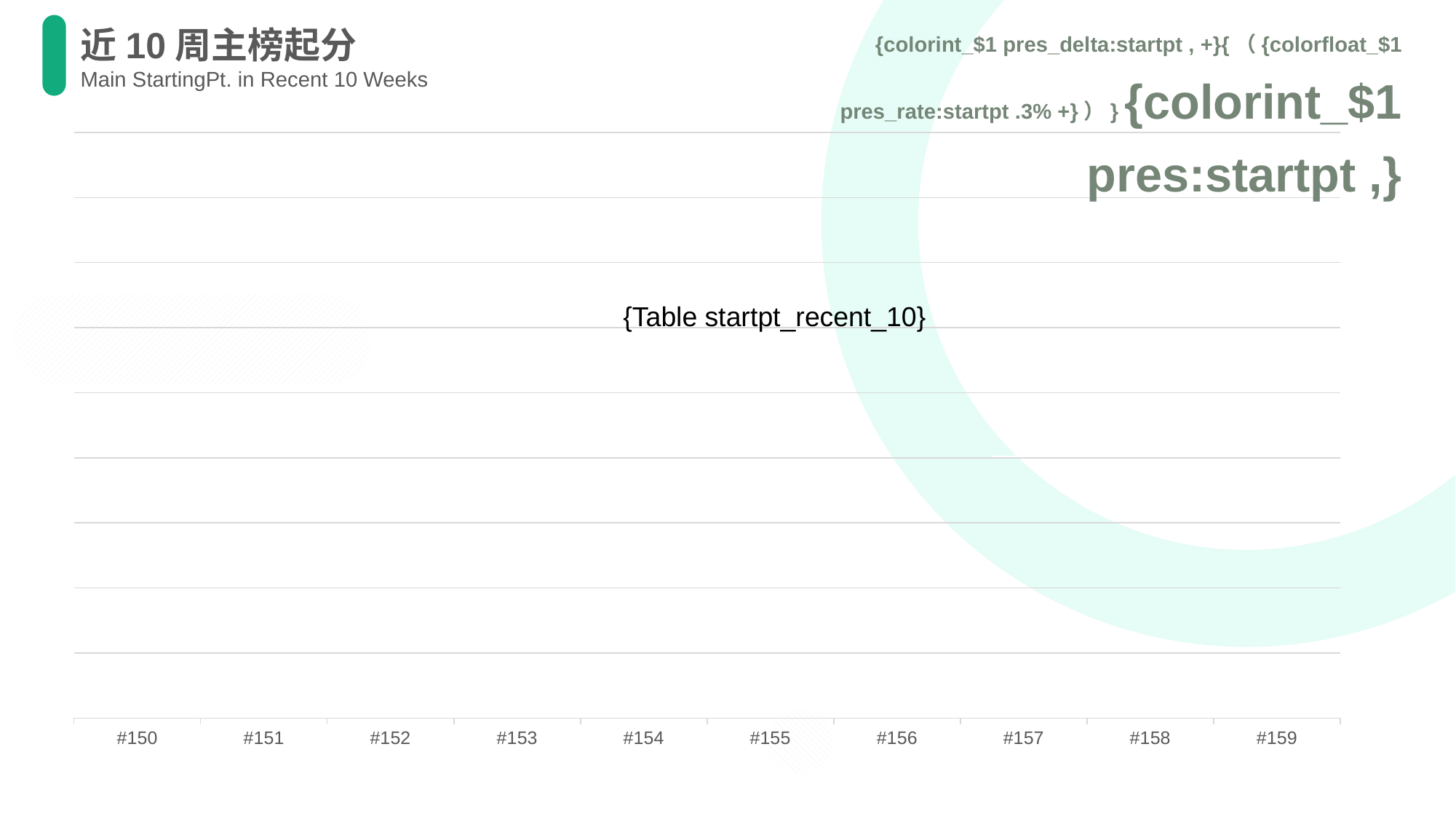

近10周主榜起分
Main StartingPt. in Recent 10 Weeks
{colorint_$1 pres_delta:startpt , +}{（{colorfloat_$1 pres_rate:startpt .3% +}）} {colorint_$1 pres:startpt ,}

[unsupported chart]

{Table startpt_recent_10}